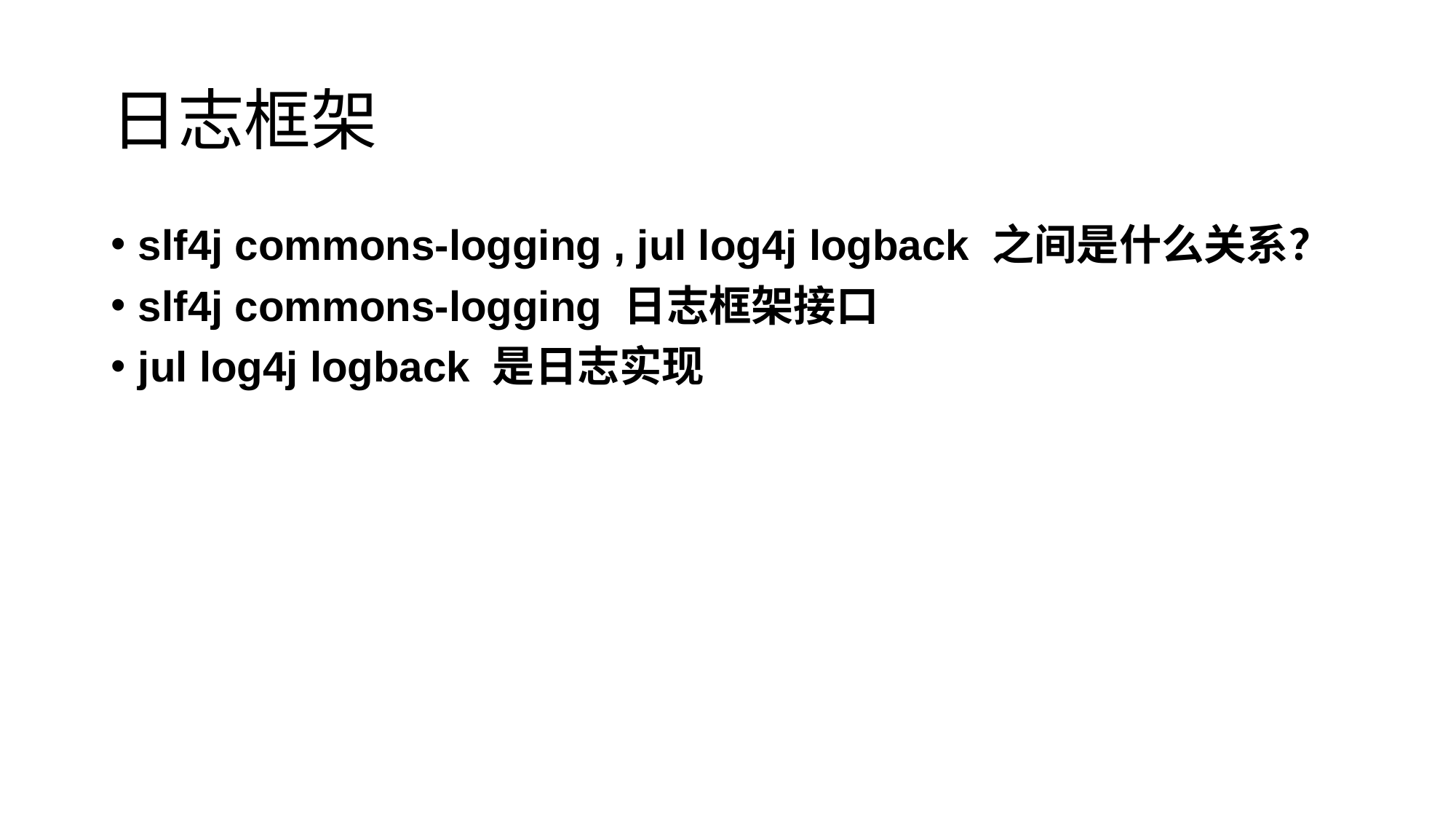

# 日志框架
slf4j commons-logging , jul log4j logback 之间是什么关系？
slf4j commons-logging 日志框架接口
jul log4j logback 是日志实现